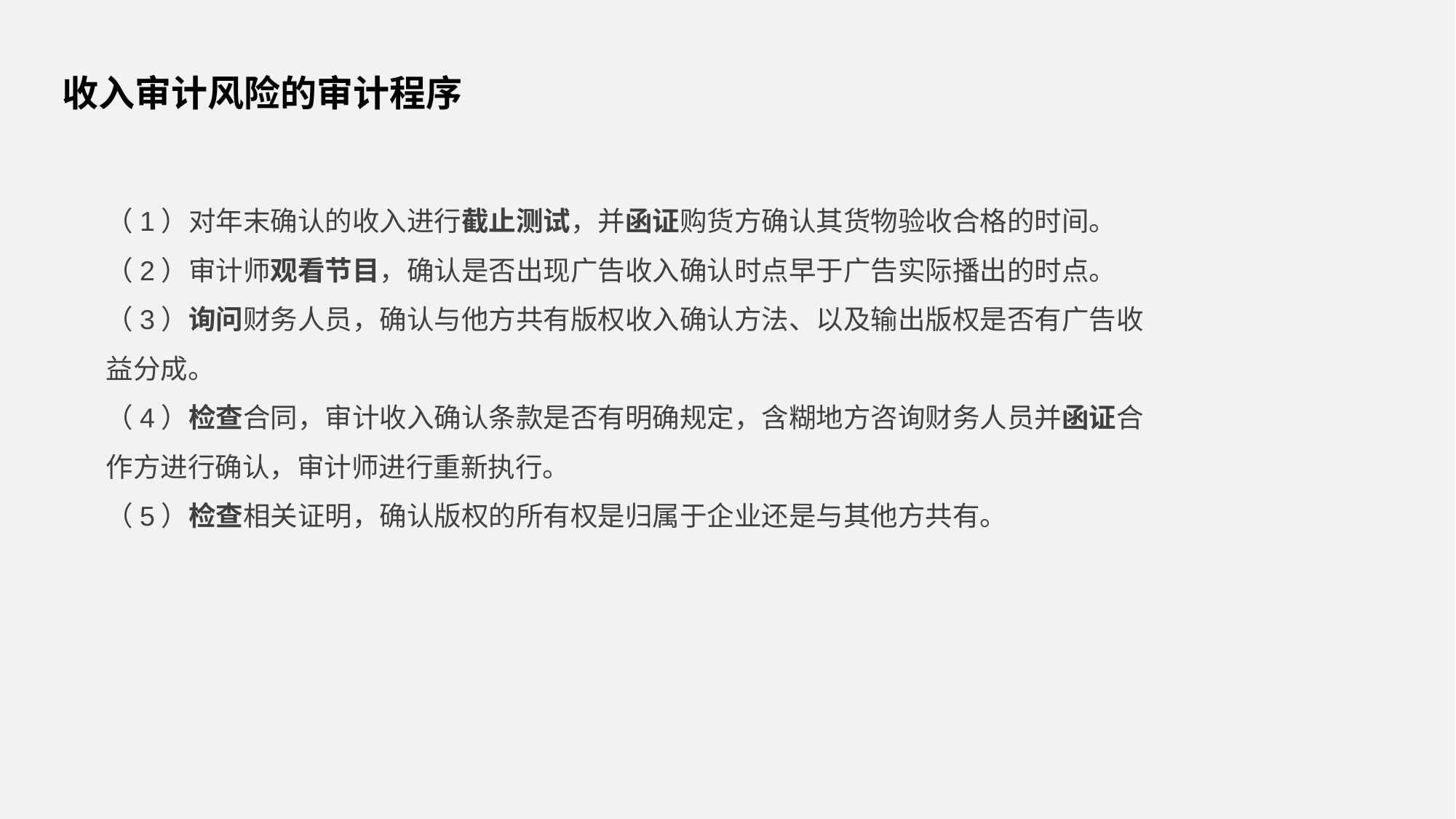

收入审计风险的审计程序
（1）对年末确认的收入进行截止测试，并函证购货方确认其货物验收合格的时间。
（2）审计师观看节目，确认是否出现广告收入确认时点早于广告实际播出的时点。
（3）询问财务人员，确认与他方共有版权收入确认方法、以及输出版权是否有广告收益分成。
（4）检查合同，审计收入确认条款是否有明确规定，含糊地方咨询财务人员并函证合作方进行确认，审计师进行重新执行。
（5）检查相关证明，确认版权的所有权是归属于企业还是与其他方共有。